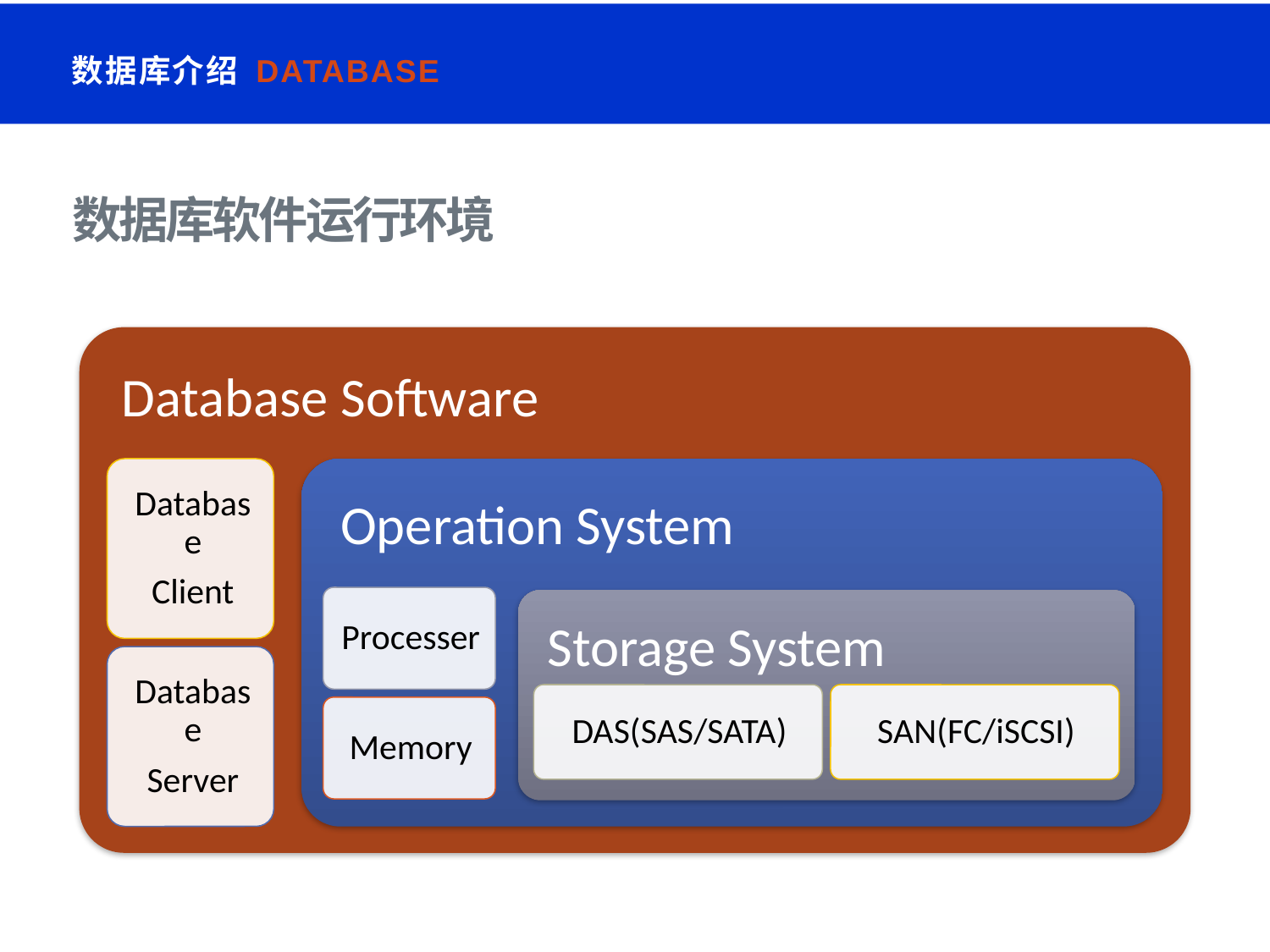

数据库介绍 Database
# 数据库软件运行环境
Database Software
Database
Client
Database
Server
Operation System
Processer
Memory
Storage System
DAS(SAS/SATA)
SAN(FC/iSCSI)